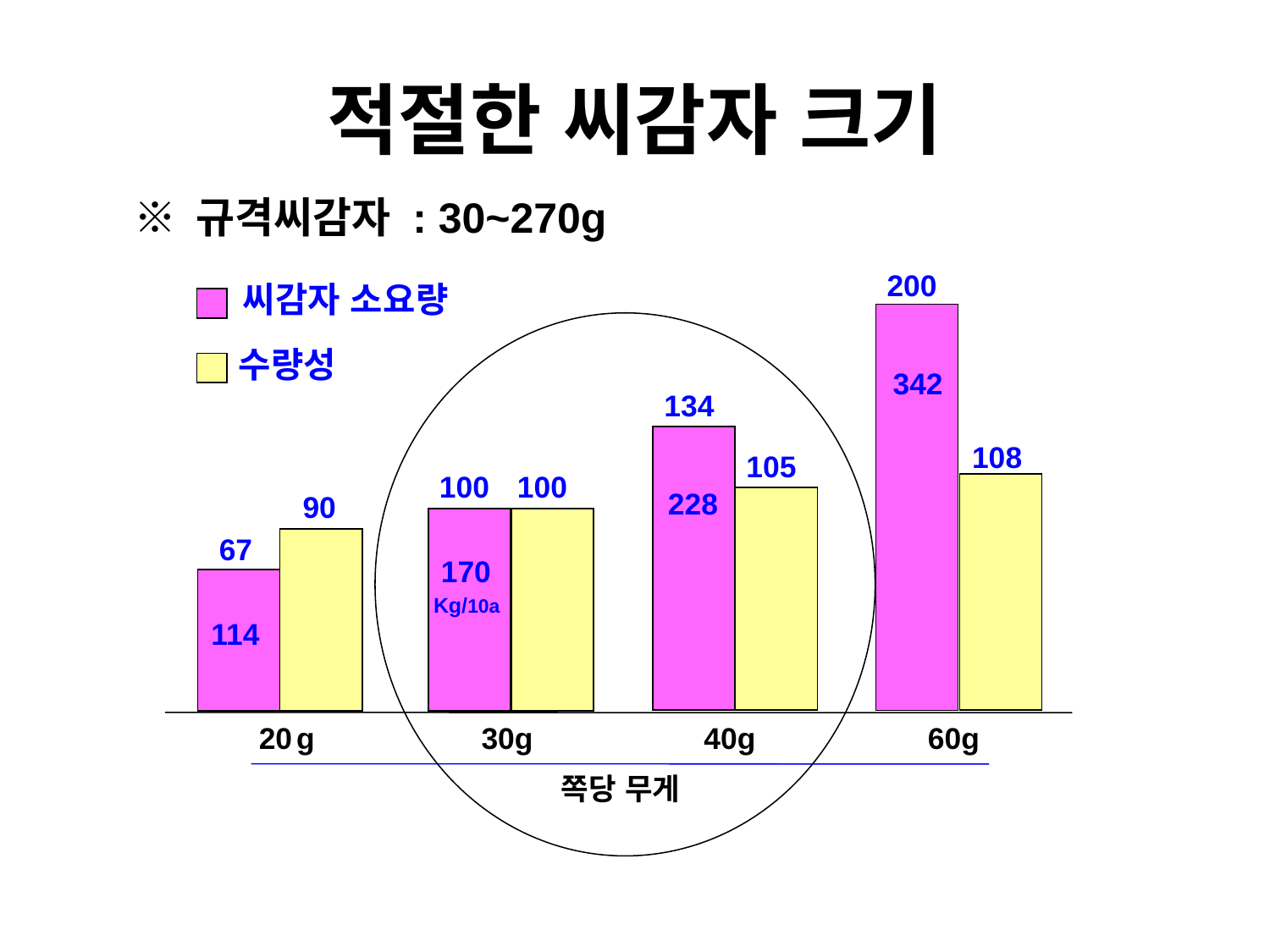

# 적절한 씨감자 크기
※ 규격씨감자 : 30~270g

200
씨감자 소요량

수량성

342

134

108
105

100
100

228

90

67
170

Kg/10a
114

20
g

 30g

 40g

 60g

쪽당 무게